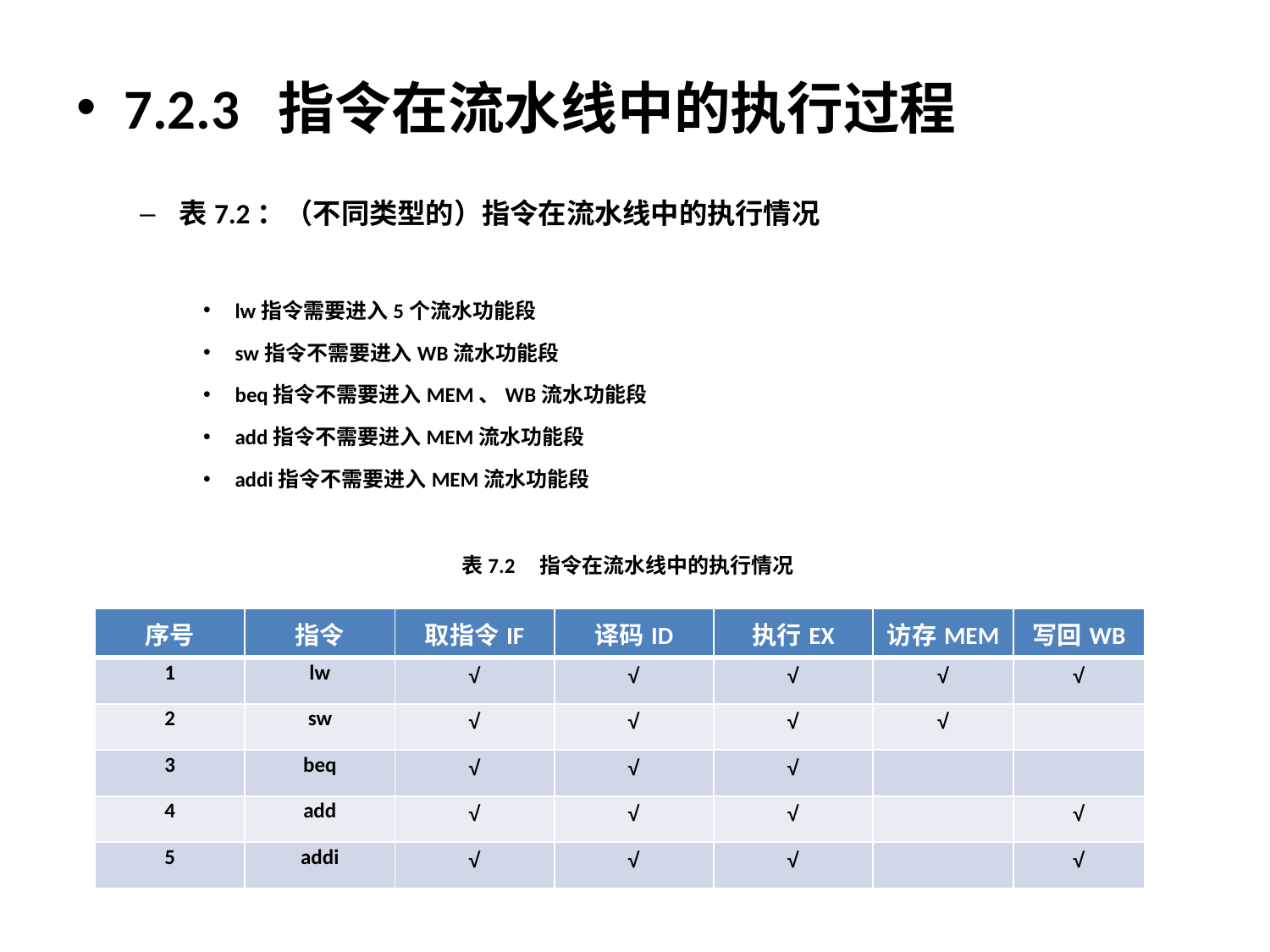

7.2.3  指令在流水线中的执行过程

表7.2：（不同类型的）指令在流水线中的执行情况

lw指令需要进入5个流水功能段
sw指令不需要进入WB流水功能段
beq指令不需要进入MEM、WB流水功能段
add指令不需要进入MEM流水功能段
addi指令不需要进入MEM流水功能段

表7.2    指令在流水线中的执行情况
| 序号 | 指令 | 取指令IF | 译码ID | 执行EX | 访存MEM | 写回WB |
| --- | --- | --- | --- | --- | --- | --- |
| 1 | lw | √ | √ | √ | √ | √ |
| 2 | sw | √ | √ | √ | √ |  |
| 3 | beq | √ | √ | √ |  |  |
| 4 | add | √ | √ | √ |  | √ |
| 5 | addi | √ | √ | √ |  | √ |